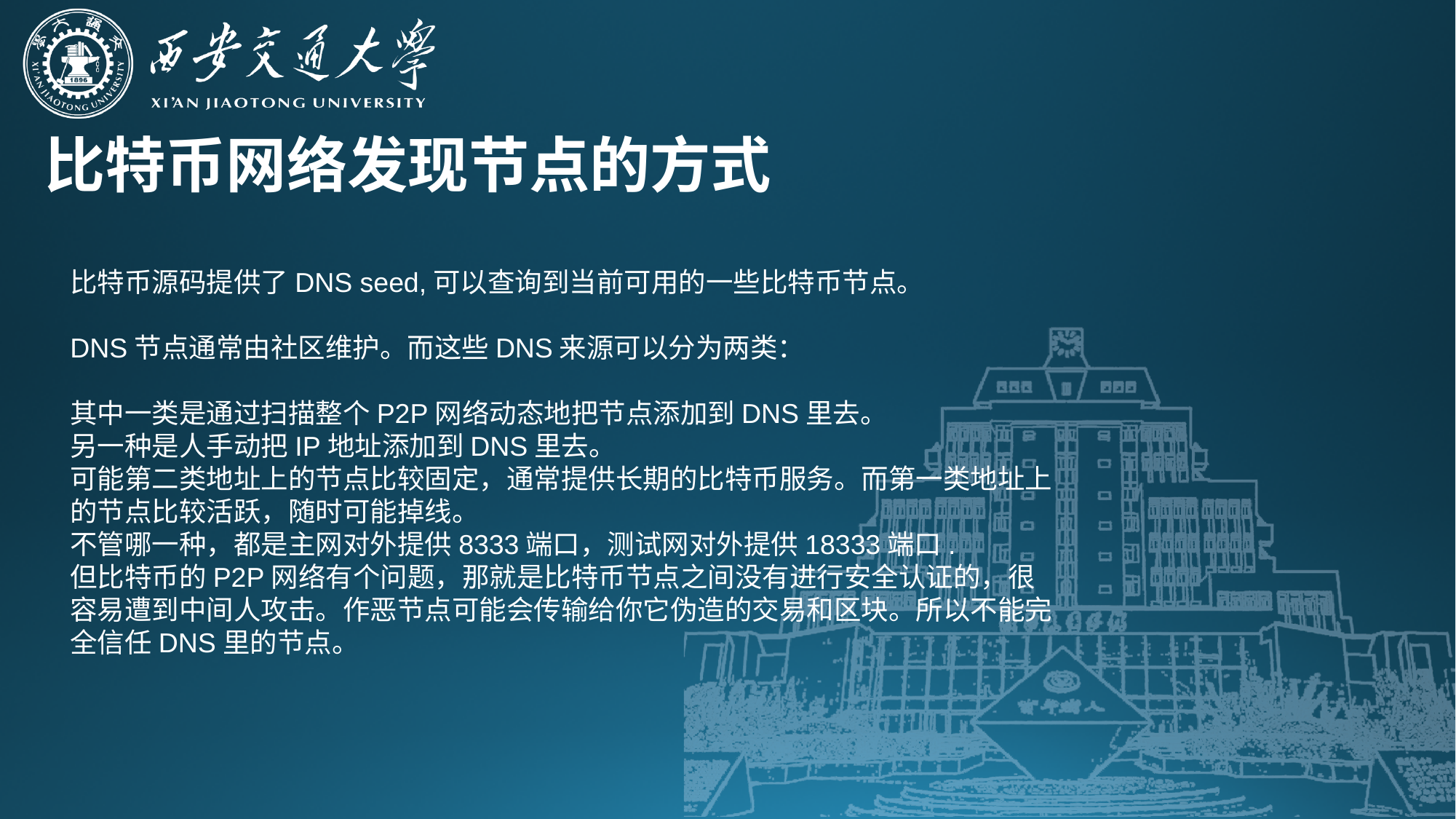

比特币网络发现节点的方式
比特币源码提供了DNS seed,可以查询到当前可用的一些比特币节点。

DNS节点通常由社区维护。而这些DNS来源可以分为两类：

其中一类是通过扫描整个P2P网络动态地把节点添加到DNS里去。
另一种是人手动把IP地址添加到DNS里去。
可能第二类地址上的节点比较固定，通常提供长期的比特币服务。而第一类地址上的节点比较活跃，随时可能掉线。
不管哪一种，都是主网对外提供8333端口，测试网对外提供18333端口.
但比特币的P2P网络有个问题，那就是比特币节点之间没有进行安全认证的，很容易遭到中间人攻击。作恶节点可能会传输给你它伪造的交易和区块。所以不能完全信任DNS里的节点。